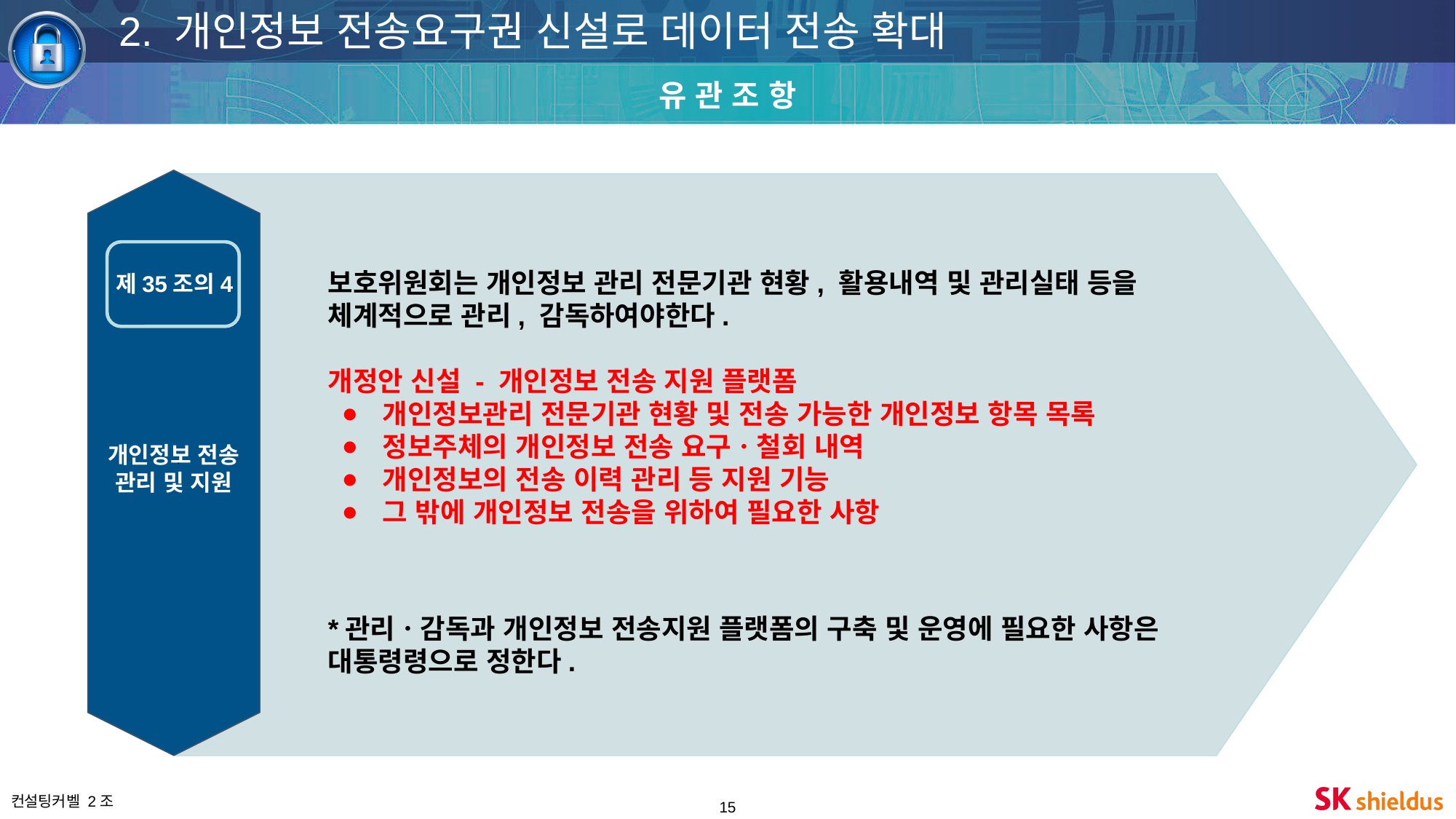

2. 개인정보 전송요구권 신설로 데이터 전송 확대

유 관 조 항

보호위원회는 개인정보 관리 전문기관 현황, 활용내역 및 관리실태 등을
체계적으로 관리, 감독하여야한다.

개정안 신설 - 개인정보 전송 지원 플랫폼
개인정보관리 전문기관 현황 및 전송 가능한 개인정보 항목 목록
정보주체의 개인정보 전송 요구ㆍ철회 내역
개인정보의 전송 이력 관리 등 지원 기능
그 밖에 개인정보 전송을 위하여 필요한 사항

*관리ㆍ감독과 개인정보 전송지원 플랫폼의 구축 및 운영에 필요한 사항은
대통령령으로 정한다.

제35조의4
`
개인정보 전송 관리 및 지원
제15조
15